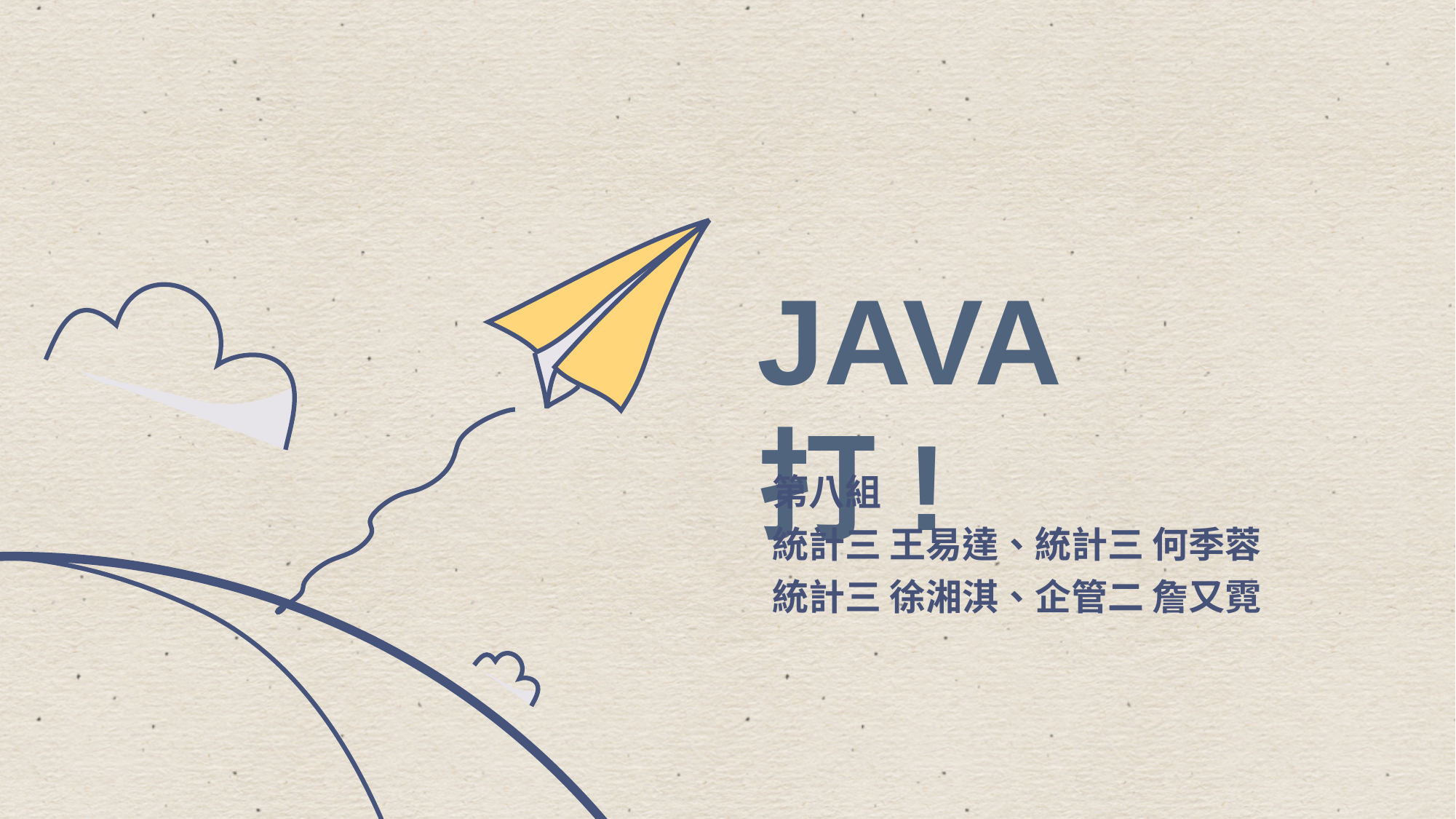

JAVA打!

第八組
統計三 王易達、統計三 何季蓉
統計三 徐湘淇、企管二 詹又霓